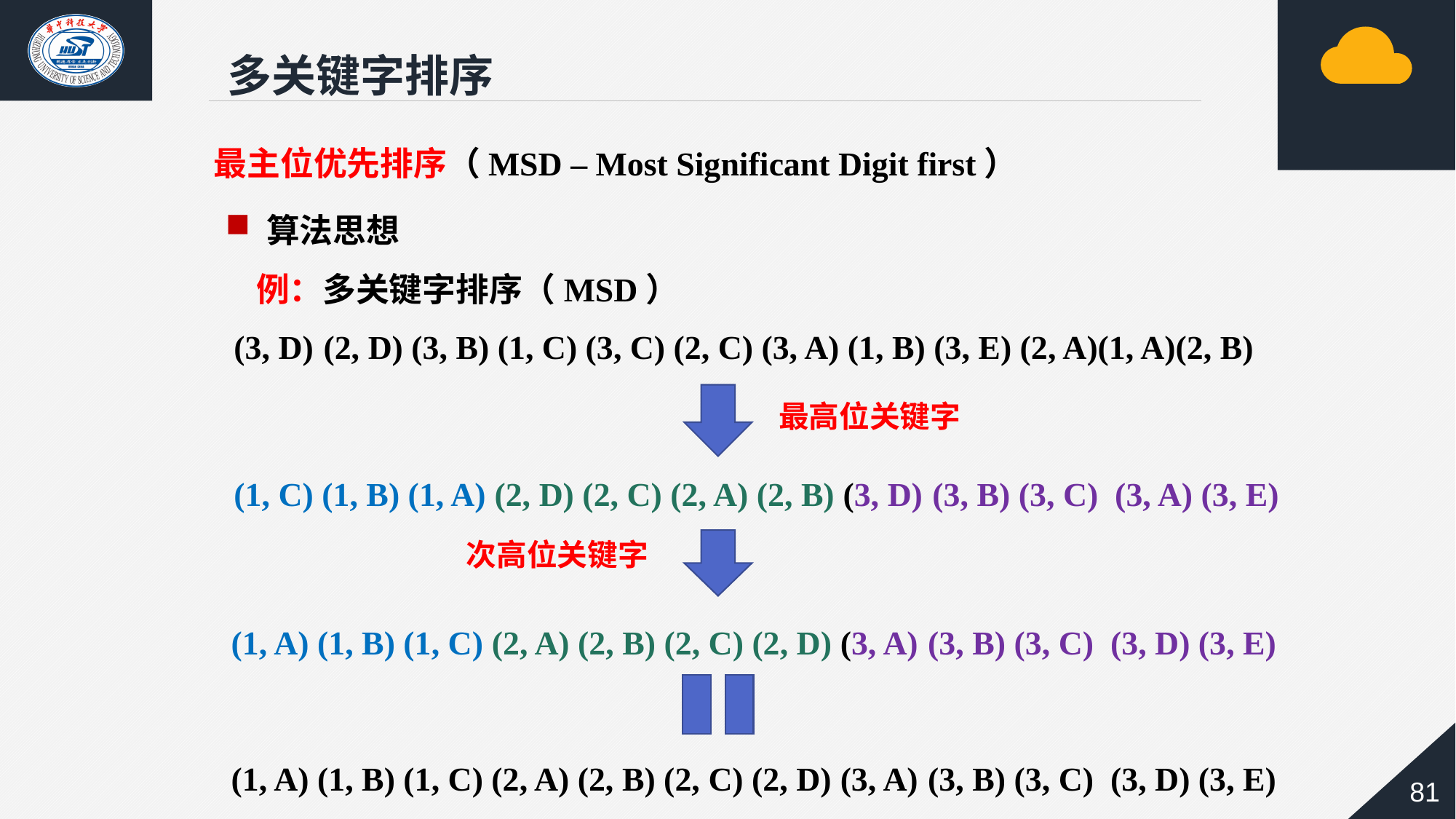

多关键字排序
         最主位优先排序（MSD – Most Significant Digit first）
算法思想
         例：多关键字排序（MSD）
 (3, D) (2, D) (3, B) (1, C) (3, C) (2, C) (3, A) (1, B) (3, E) (2, A)(1, A)(2, B)

最高位关键字
 (1, C) (1, B) (1, A) (2, D) (2, C) (2, A) (2, B) (3, D) (3, B) (3, C)  (3, A) (3, E)
次高位关键字

 (1, A) (1, B) (1, C) (2, A) (2, B) (2, C) (2, D) (3, A) (3, B) (3, C)  (3, D) (3, E)

 (1, A) (1, B) (1, C) (2, A) (2, B) (2, C) (2, D) (3, A) (3, B) (3, C)  (3, D) (3, E)